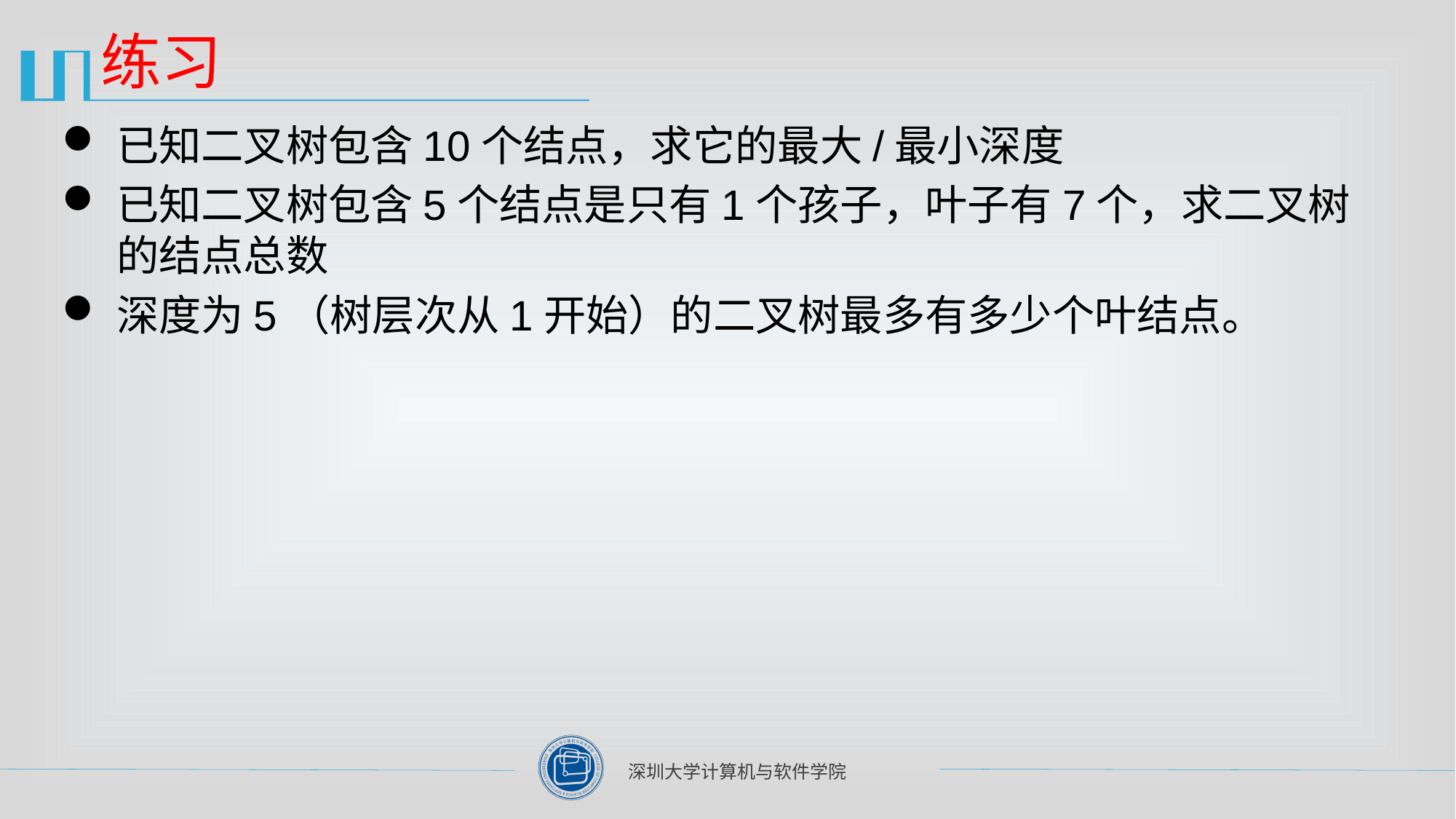

# 练习
已知二叉树包含10个结点，求它的最大/最小深度
已知二叉树包含5个结点是只有1个孩子，叶子有7个，求二叉树的结点总数
深度为5（树层次从1开始）的二叉树最多有多少个叶结点。

15